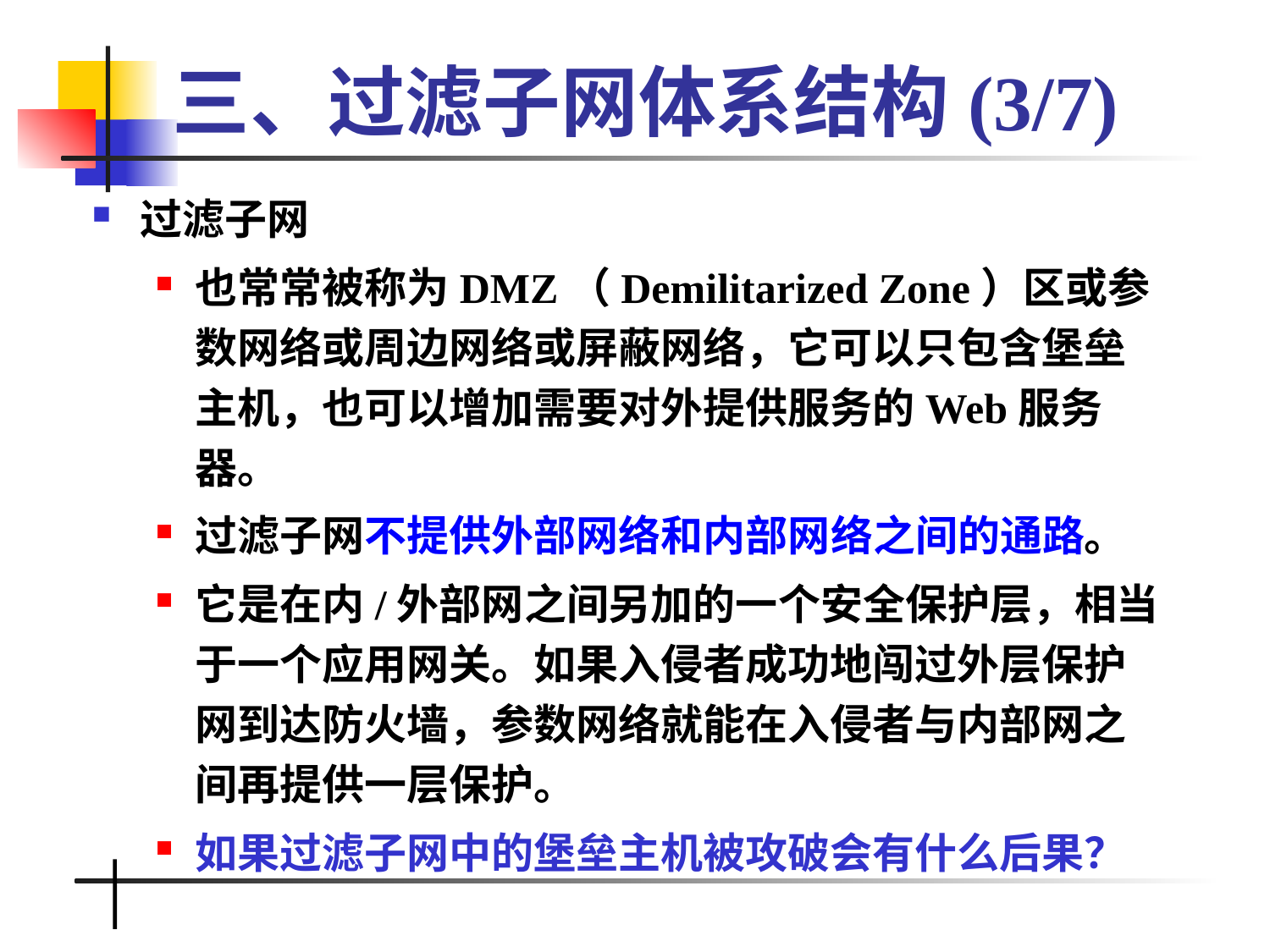

# 三、过滤子网体系结构(3/7)
过滤子网
也常常被称为DMZ（Demilitarized Zone）区或参数网络或周边网络或屏蔽网络，它可以只包含堡垒主机，也可以增加需要对外提供服务的Web服务器。
过滤子网不提供外部网络和内部网络之间的通路。
它是在内/外部网之间另加的一个安全保护层，相当于一个应用网关。如果入侵者成功地闯过外层保护网到达防火墙，参数网络就能在入侵者与内部网之间再提供一层保护。
如果过滤子网中的堡垒主机被攻破会有什么后果？